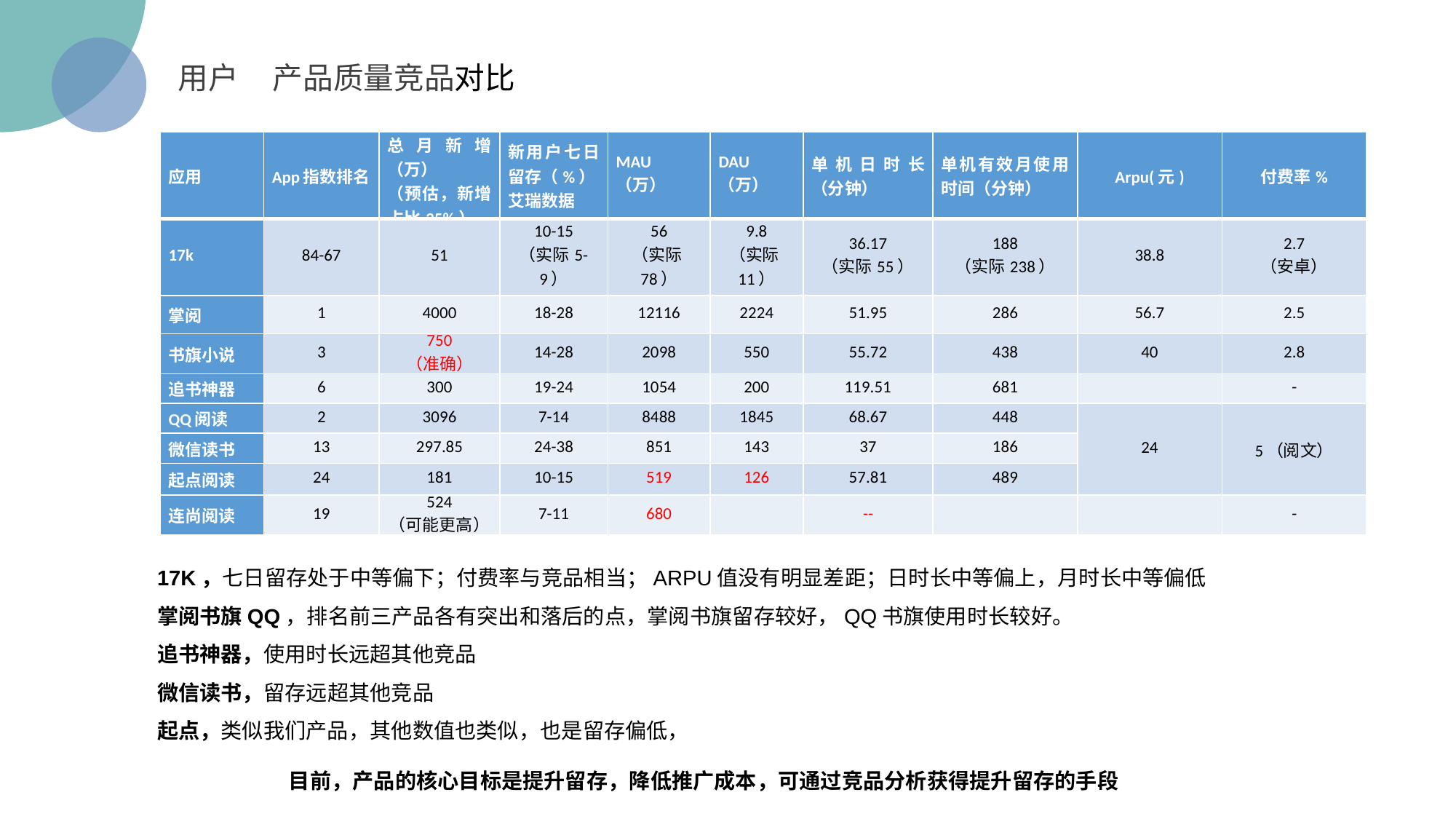

用户     产品质量竞品对比
| 应用 | App指数排名 | 总月新增（万） （预估，新增占比35%） | 新用户七日留存（%） 艾瑞数据 | MAU（万） | DAU（万） | 单机日时长（分钟） | 单机有效月使用时间（分钟） | Arpu(元) | 付费率% |
| --- | --- | --- | --- | --- | --- | --- | --- | --- | --- |
| 17k | 84-67 | 51 | 10-15 （实际5-9） | 56 （实际78） | 9.8 （实际11） | 36.17 （实际55） | 188 （实际238） | 38.8 | 2.7 （安卓） |
| 掌阅 | 1 | 4000 | 18-28 | 12116 | 2224 | 51.95 | 286 | 56.7 | 2.5 |
| 书旗小说 | 3 | 750 （准确） | 14-28 | 2098 | 550 | 55.72 | 438 | 40 | 2.8 |
| 追书神器 | 6 | 300 | 19-24 | 1054 | 200 | 119.51 | 681 |  | - |
| QQ阅读 | 2 | 3096 | 7-14 | 8488 | 1845 | 68.67 | 448 | 24 | 5（阅文） |
| 微信读书 | 13 | 297.85 | 24-38 | 851 | 143 | 37 | 186 |  |  |
| 起点阅读 | 24 | 181 | 10-15 | 519 | 126 | 57.81 | 489 |  |  |
| 连尚阅读 | 19 | 524 （可能更高） | 7-11 | 680 |  | -- |  |  | - |
17K，七日留存处于中等偏下；付费率与竞品相当；ARPU值没有明显差距；日时长中等偏上，月时长中等偏低
掌阅书旗QQ，排名前三产品各有突出和落后的点，掌阅书旗留存较好，QQ书旗使用时长较好。
追书神器，使用时长远超其他竞品
微信读书，留存远超其他竞品
起点，类似我们产品，其他数值也类似，也是留存偏低，
目前，产品的核心目标是提升留存，降低推广成本，可通过竞品分析获得提升留存的手段